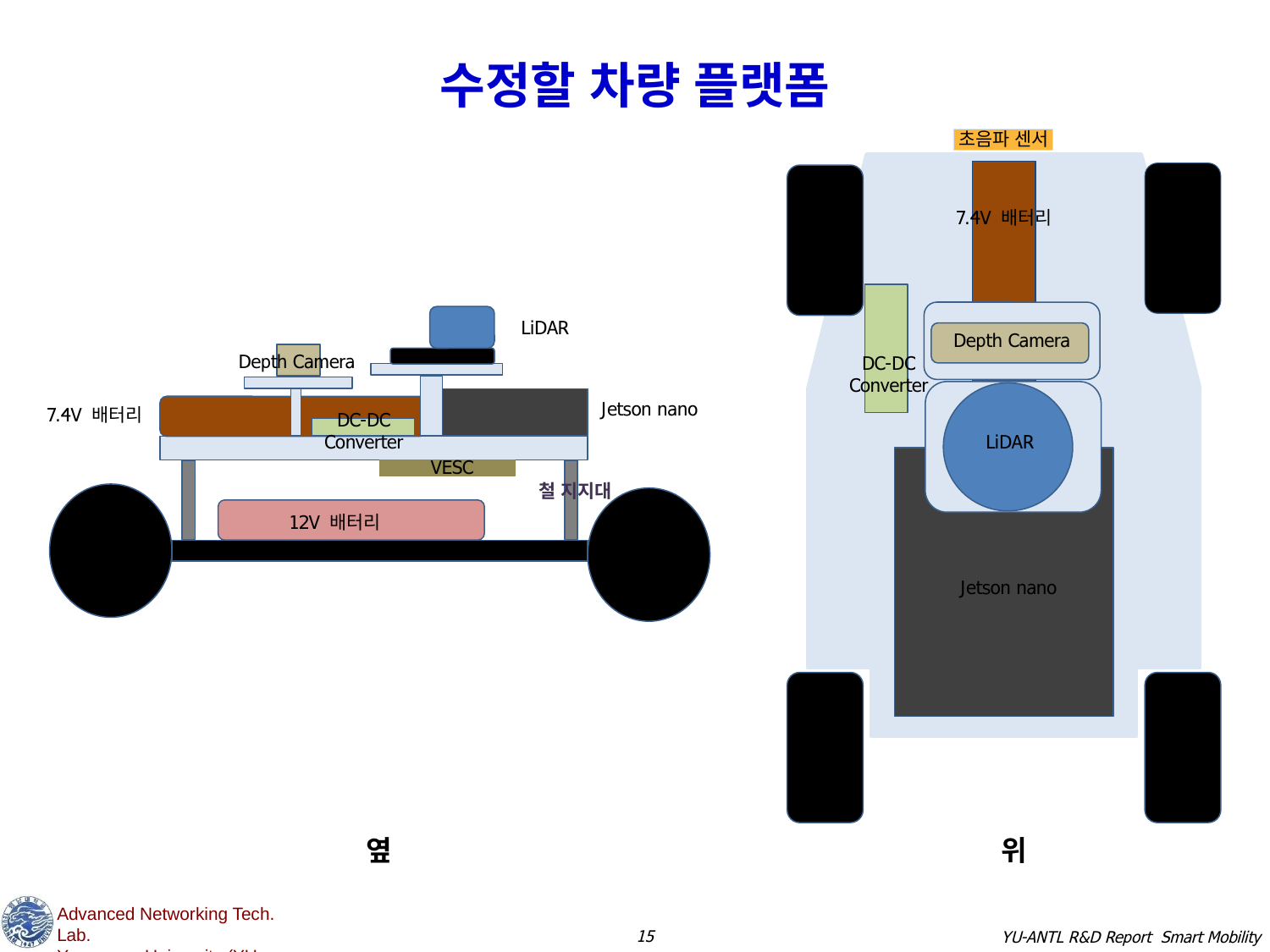

# 수정할 차량 플랫폼
초음파 센서

7.4V 배터리

LiDAR
Depth Camera

Depth Camera

DC-DC Converter

Jetson nano

7.4V 배터리
DC-DC Converter

LiDAR

VESC

철 지지대

12V 배터리

Jetson nano

옆
위